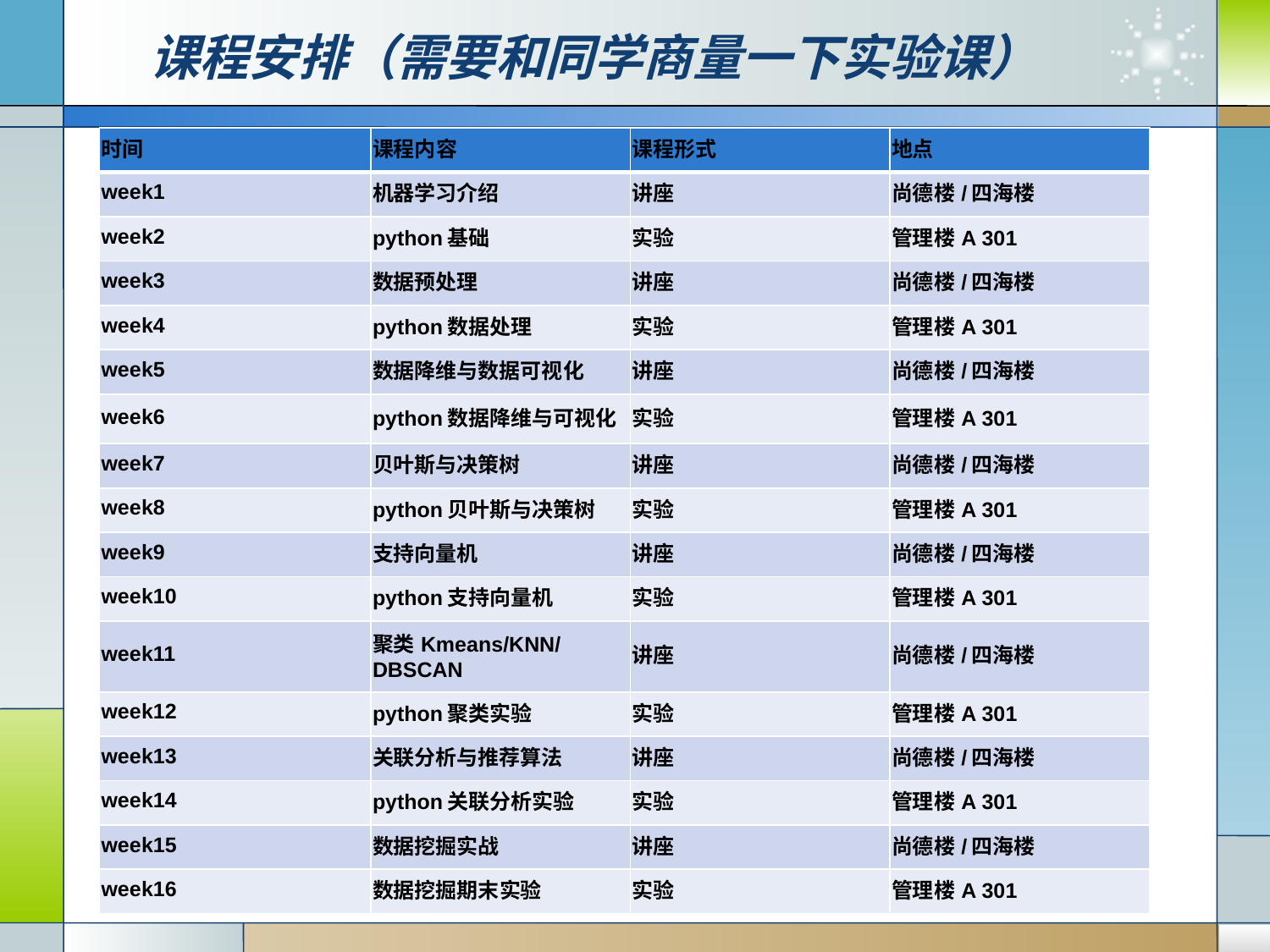

# 课程安排（需要和同学商量一下实验课）
| 时间 | 课程内容 | 课程形式 | 地点 |
| --- | --- | --- | --- |
| week1 | 机器学习介绍 | 讲座 | 尚德楼/四海楼 |
| week2 | python基础 | 实验 | 管理楼A 301 |
| week3 | 数据预处理 | 讲座 | 尚德楼/四海楼 |
| week4 | python数据处理 | 实验 | 管理楼A 301 |
| week5 | 数据降维与数据可视化 | 讲座 | 尚德楼/四海楼 |
| week6 | python数据降维与可视化 | 实验 | 管理楼A 301 |
| week7 | 贝叶斯与决策树 | 讲座 | 尚德楼/四海楼 |
| week8 | python贝叶斯与决策树 | 实验 | 管理楼A 301 |
| week9 | 支持向量机 | 讲座 | 尚德楼/四海楼 |
| week10 | python支持向量机 | 实验 | 管理楼A 301 |
| week11 | 聚类Kmeans/KNN/DBSCAN | 讲座 | 尚德楼/四海楼 |
| week12 | python聚类实验 | 实验 | 管理楼A 301 |
| week13 | 关联分析与推荐算法 | 讲座 | 尚德楼/四海楼 |
| week14 | python关联分析实验 | 实验 | 管理楼A 301 |
| week15 | 数据挖掘实战 | 讲座 | 尚德楼/四海楼 |
| week16 | 数据挖掘期末实验 | 实验 | 管理楼A 301 |
45